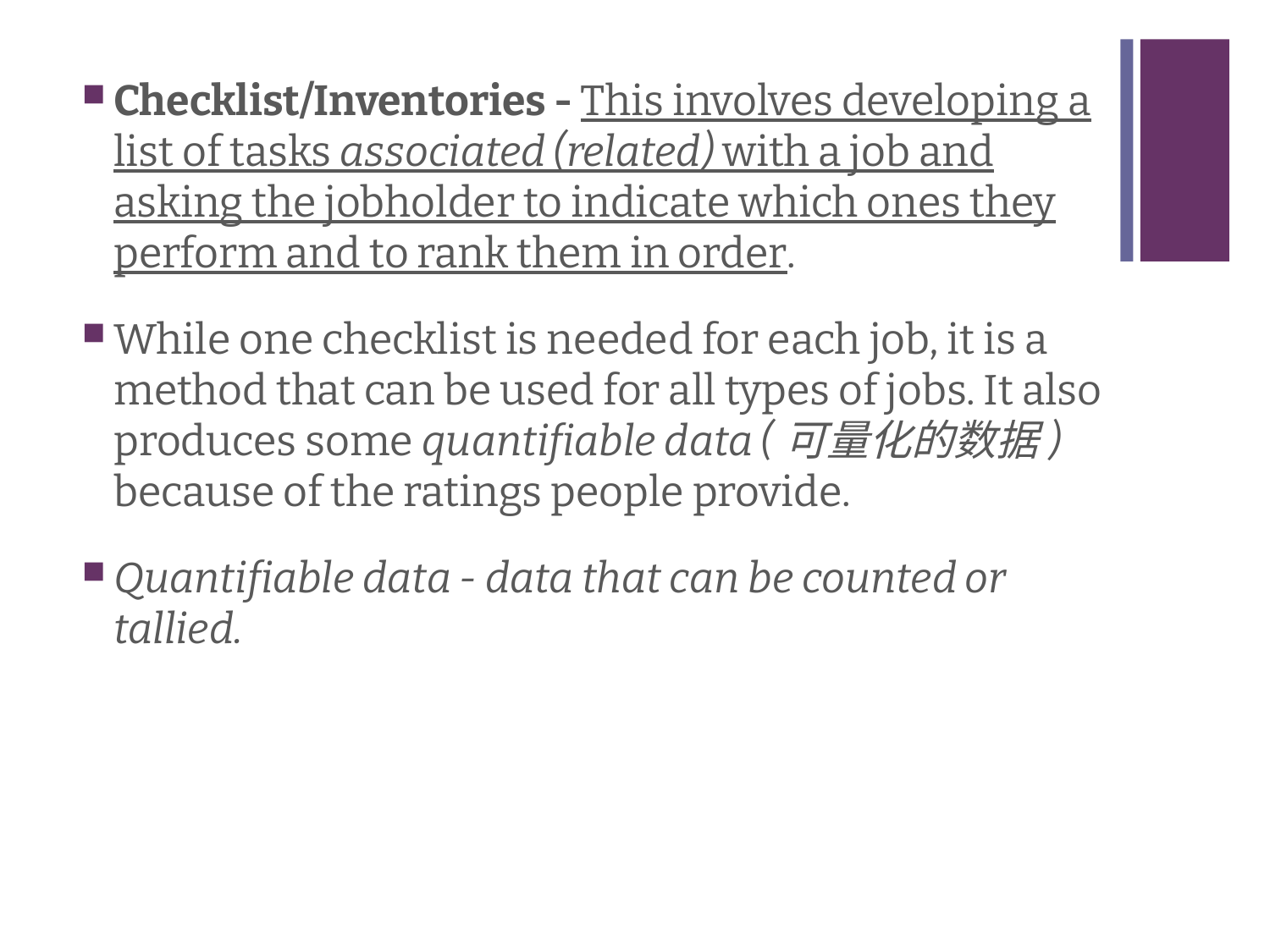

#
Checklist/Inventories - This involves developing a list of tasks associated (related) with a job and asking the jobholder to indicate which ones they perform and to rank them in order.
While one checklist is needed for each job, it is a method that can be used for all types of jobs. It also produces some quantifiable data (可量化的数据) because of the ratings people provide.
Quantifiable data - data that can be counted or tallied.